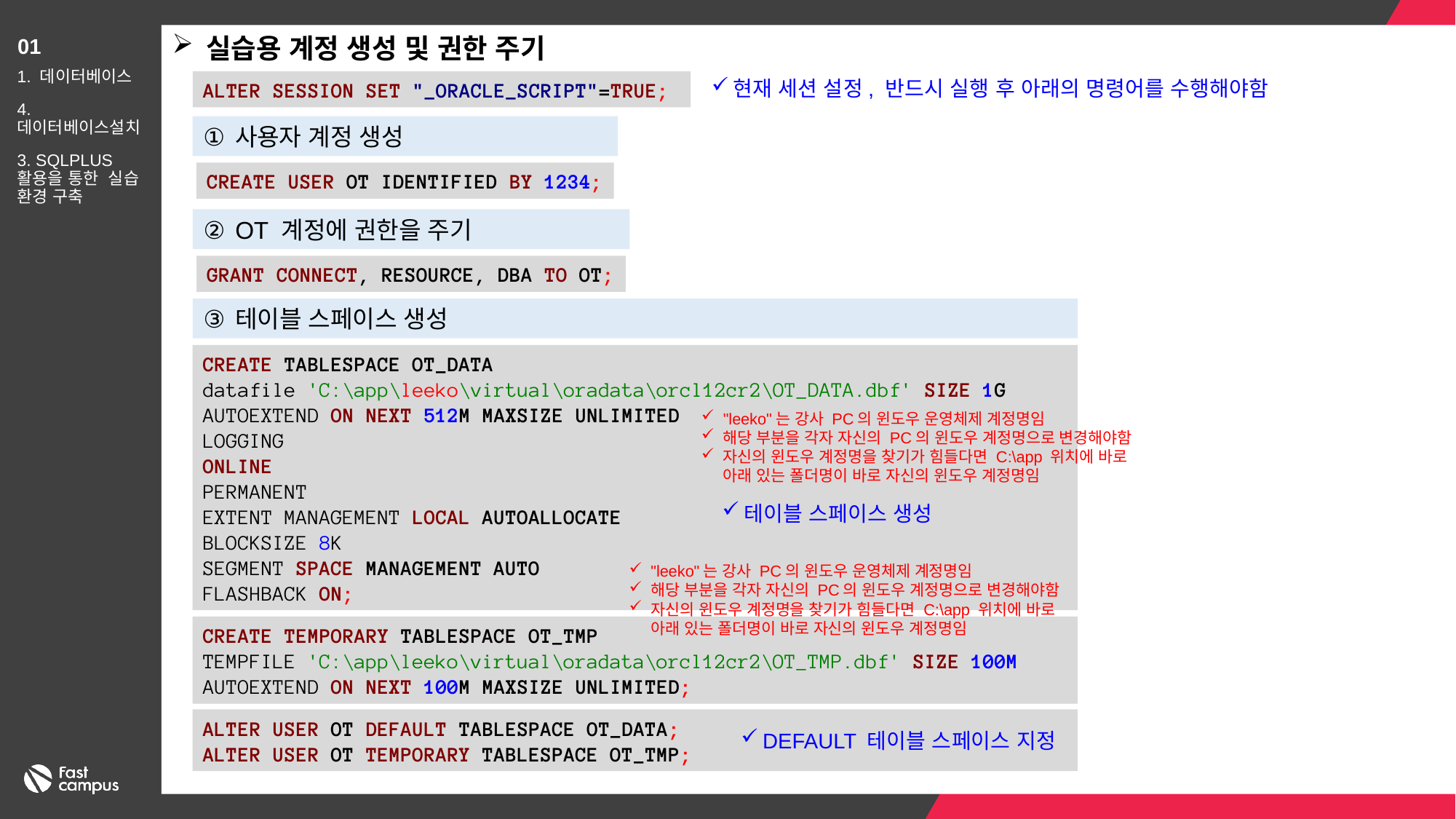

실습용 계정 생성 및 권한 주기
01
1. 데이터베이스
4. 데이터베이스설치
3. SQLPLUS 활용을 통한  실습 환경 구축
현재 세션 설정, 반드시 실행 후 아래의 명령어를 수행해야함
ALTER SESSION SET "_ORACLE_SCRIPT"=TRUE;
사용자 계정 생성
CREATE USER OT IDENTIFIED BY 1234;
OT 계정에 권한을 주기
GRANT CONNECT, RESOURCE, DBA TO OT;
테이블 스페이스 생성
CREATE TABLESPACE OT_DATA
datafile 'C:\app\leeko\virtual\oradata\orcl12cr2\OT_DATA.dbf' SIZE 1G
AUTOEXTEND ON NEXT 512M MAXSIZE UNLIMITED
LOGGING
ONLINE
PERMANENT
EXTENT MANAGEMENT LOCAL AUTOALLOCATE
BLOCKSIZE 8K
SEGMENT SPACE MANAGEMENT AUTO
FLASHBACK ON;
"leeko"는 강사 PC의 윈도우 운영체제 계정명임
해당 부분을 각자 자신의 PC의 윈도우 계정명으로 변경해야함
자신의 윈도우 계정명을 찾기가 힘들다면 C:\app 위치에 바로 아래 있는 폴더명이 바로 자신의 윈도우 계정명임
테이블 스페이스 생성
"leeko"는 강사 PC의 윈도우 운영체제 계정명임
해당 부분을 각자 자신의 PC의 윈도우 계정명으로 변경해야함
자신의 윈도우 계정명을 찾기가 힘들다면 C:\app 위치에 바로 아래 있는 폴더명이 바로 자신의 윈도우 계정명임
CREATE TEMPORARY TABLESPACE OT_TMP
TEMPFILE 'C:\app\leeko\virtual\oradata\orcl12cr2\OT_TMP.dbf' SIZE 100M
AUTOEXTEND ON NEXT 100M MAXSIZE UNLIMITED;
ALTER USER OT DEFAULT TABLESPACE OT_DATA;
ALTER USER OT TEMPORARY TABLESPACE OT_TMP;
DEFAULT 테이블 스페이스 지정